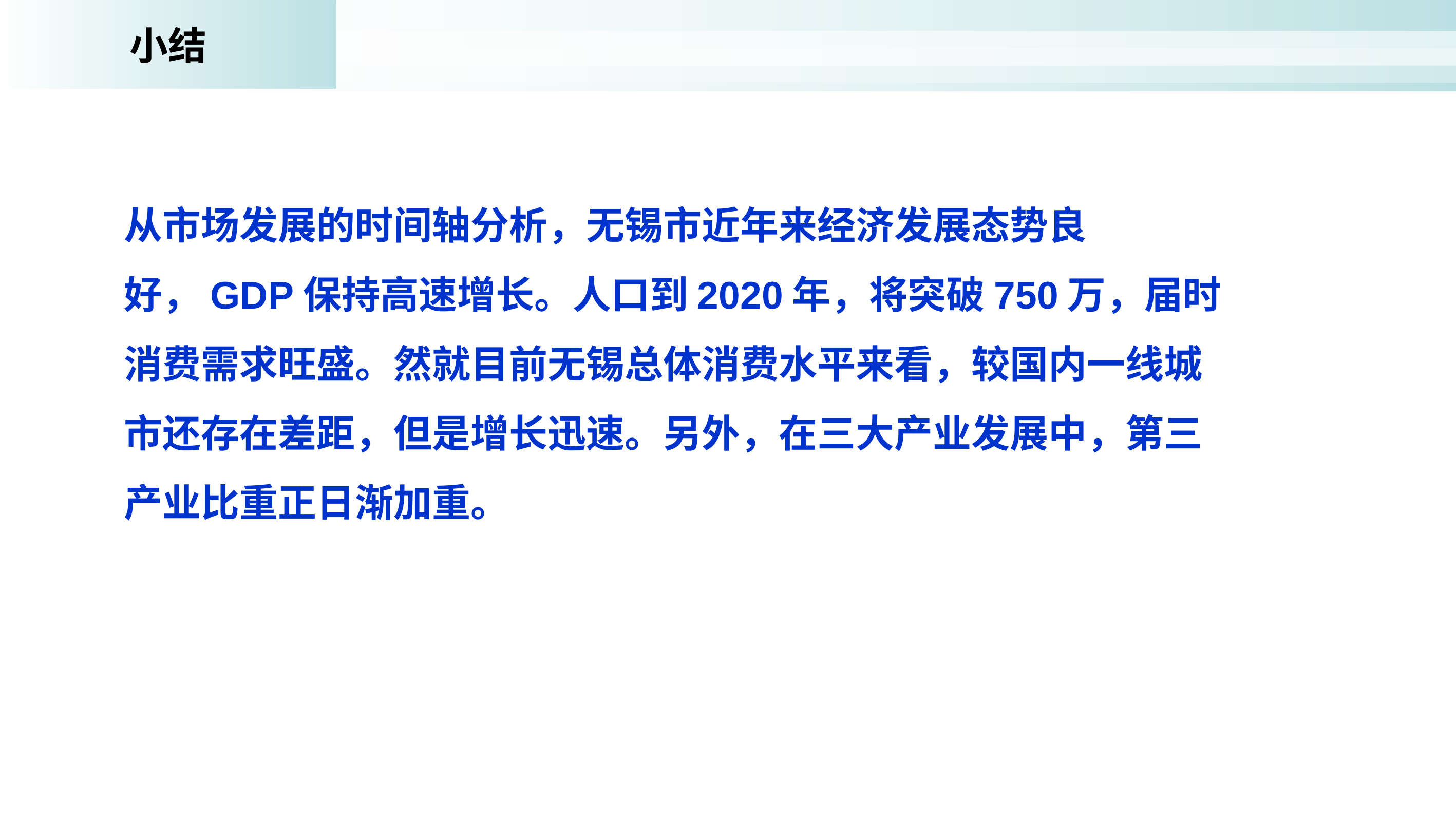

小结
从市场发展的时间轴分析，无锡市近年来经济发展态势良好，GDP保持高速增长。人口到2020年，将突破750万，届时消费需求旺盛。然就目前无锡总体消费水平来看，较国内一线城市还存在差距，但是增长迅速。另外，在三大产业发展中，第三产业比重正日渐加重。